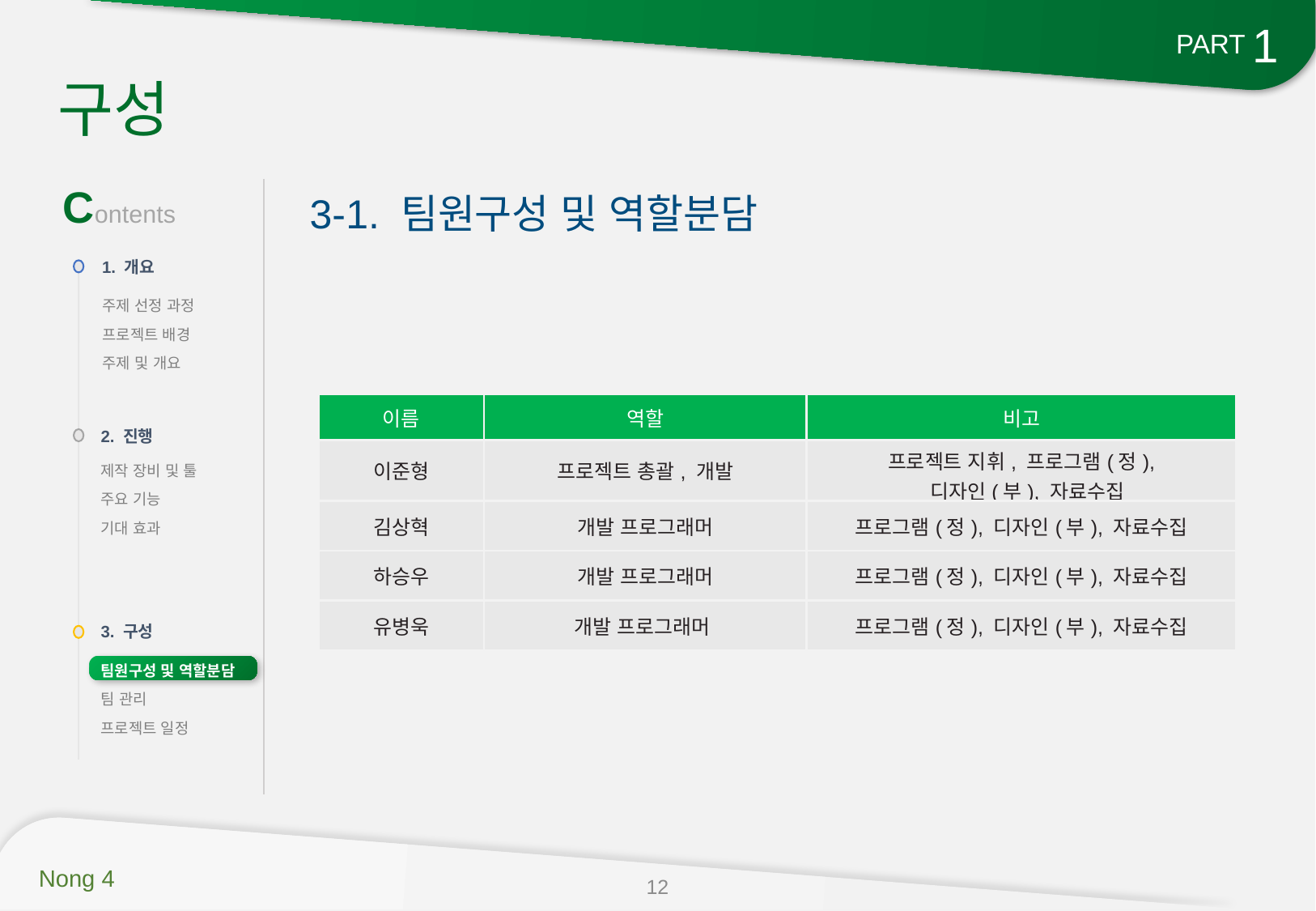

1
PART
구성
Contents
3-1. 팀원구성 및 역할분담
1. 개요

주제 선정 과정
프로젝트 배경
주제 및 개요
| 이름 | 역할 | 비고 |
| --- | --- | --- |
| 이준형 | 프로젝트 총괄, 개발 | 프로젝트 지휘, 프로그램(정), 디자인(부), 자료수집 |
| 김상혁 | 개발 프로그래머 | 프로그램(정), 디자인(부), 자료수집 |
| 하승우 | 개발 프로그래머 | 프로그램(정), 디자인(부), 자료수집 |
| 유병욱 | 개발 프로그래머 | 프로그램(정), 디자인(부), 자료수집 |
2. 진행

제작 장비 및 툴
주요 기능
기대 효과
3. 구성

팀원구성 및 역할분담
팀 관리
프로젝트 일정

12